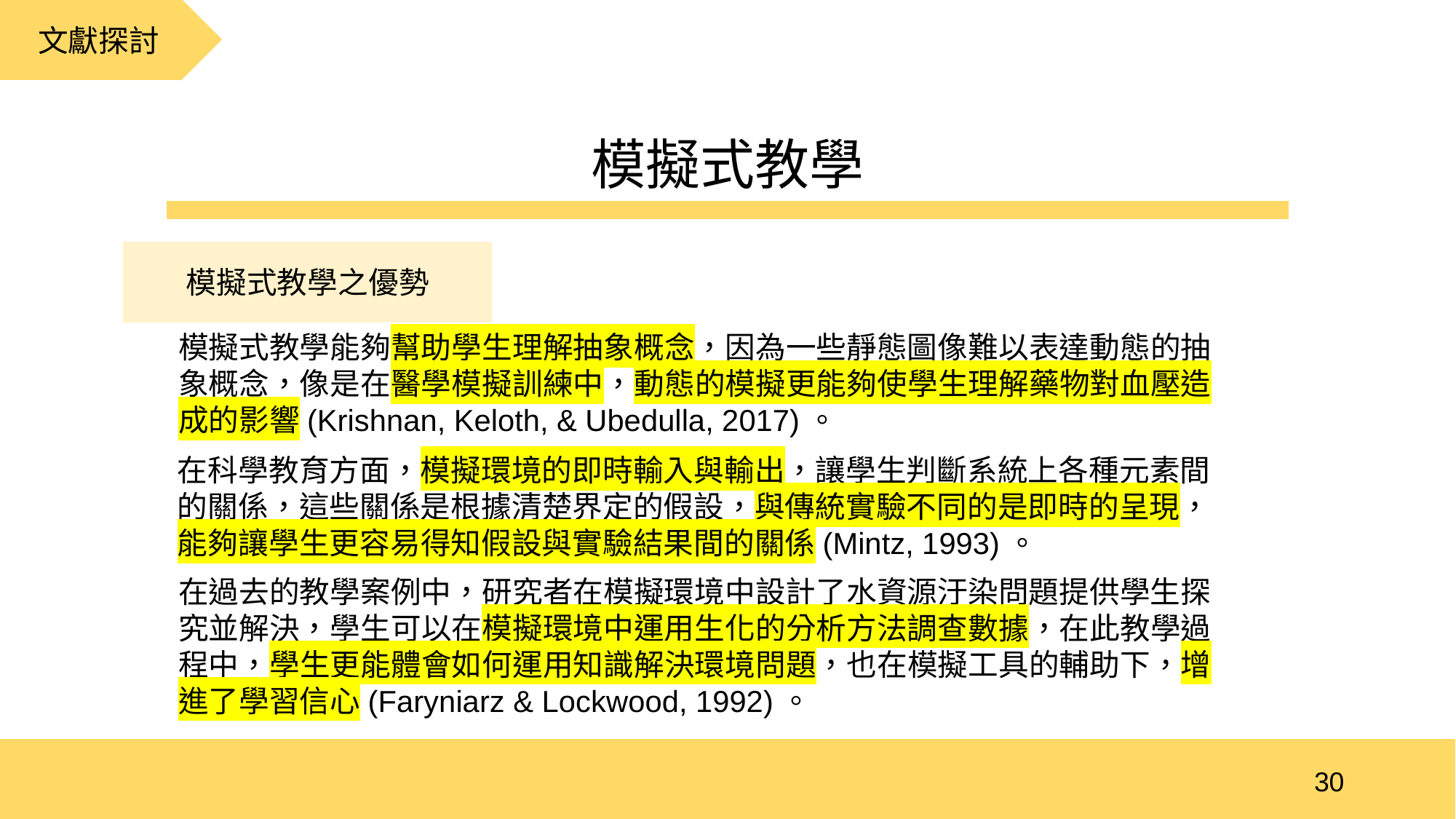

文獻探討
模擬式教學

模擬式教學之優勢
模擬式教學能夠幫助學生理解抽象概念，因為一些靜態圖像難以表達動態的抽象概念，像是在醫學模擬訓練中，動態的模擬更能夠使學生理解藥物對血壓造成的影響(Krishnan, Keloth, & Ubedulla, 2017)。
在科學教育方面，模擬環境的即時輸入與輸出，讓學生判斷系統上各種元素間的關係，這些關係是根據清楚界定的假設，與傳統實驗不同的是即時的呈現，能夠讓學生更容易得知假設與實驗結果間的關係(Mintz, 1993)。
在過去的教學案例中，研究者在模擬環境中設計了水資源汙染問題提供學生探究並解決，學生可以在模擬環境中運用生化的分析方法調查數據，在此教學過程中，學生更能體會如何運用知識解決環境問題，也在模擬工具的輔助下，增進了學習信心(Faryniarz & Lockwood, 1992)。

30